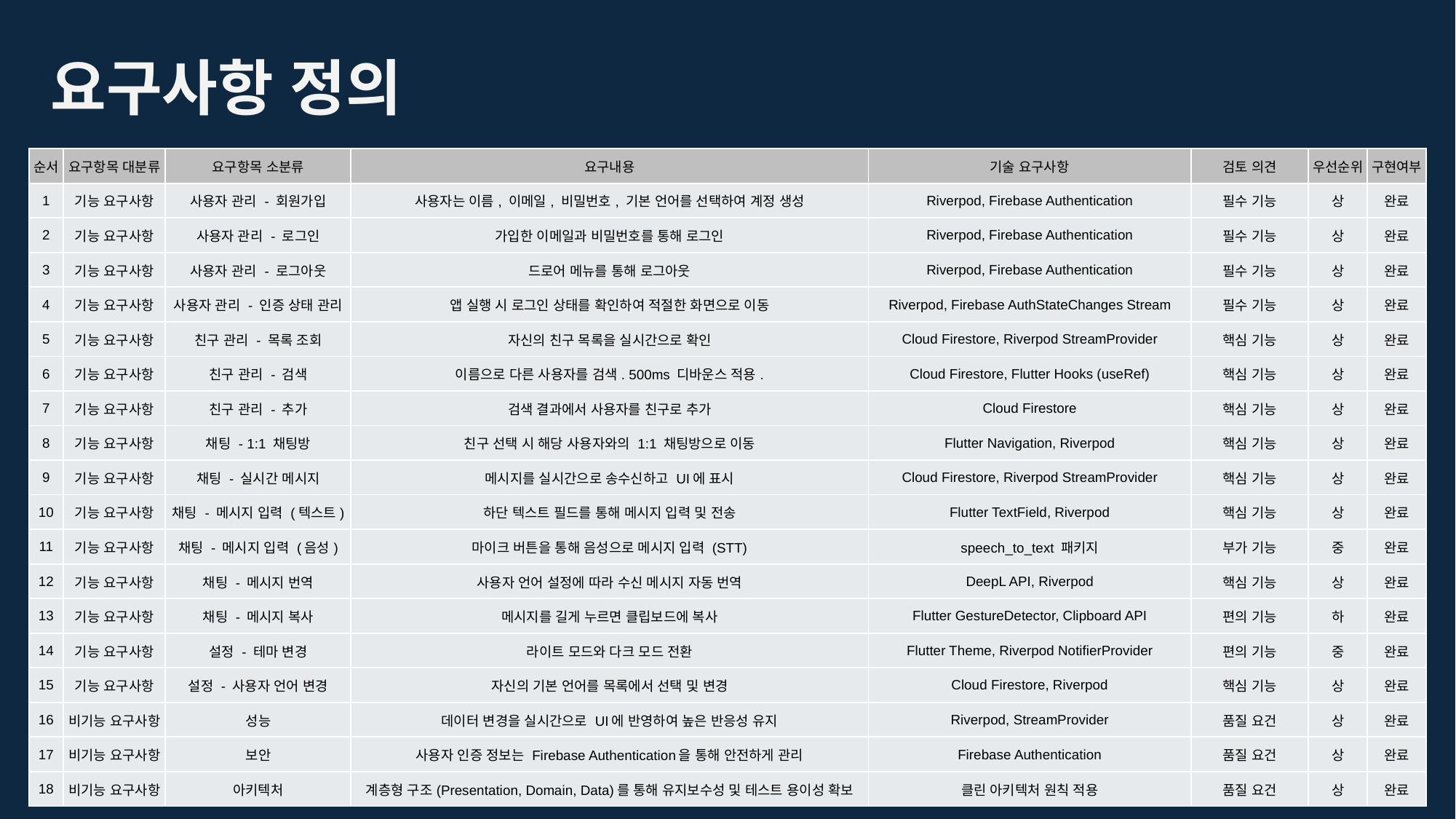

요구사항 정의
| 순서 | 요구항목 대분류 | 요구항목 소분류 | 요구내용 | 기술 요구사항 | 검토 의견 | 우선순위 | 구현여부 |
| --- | --- | --- | --- | --- | --- | --- | --- |
| 1 | 기능 요구사항 | 사용자 관리 - 회원가입 | 사용자는 이름, 이메일, 비밀번호, 기본 언어를 선택하여 계정 생성 | Riverpod, Firebase Authentication | 필수 기능 | 상 | 완료 |
| 2 | 기능 요구사항 | 사용자 관리 - 로그인 | 가입한 이메일과 비밀번호를 통해 로그인 | Riverpod, Firebase Authentication | 필수 기능 | 상 | 완료 |
| 3 | 기능 요구사항 | 사용자 관리 - 로그아웃 | 드로어 메뉴를 통해 로그아웃 | Riverpod, Firebase Authentication | 필수 기능 | 상 | 완료 |
| 4 | 기능 요구사항 | 사용자 관리 - 인증 상태 관리 | 앱 실행 시 로그인 상태를 확인하여 적절한 화면으로 이동 | Riverpod, Firebase AuthStateChanges Stream | 필수 기능 | 상 | 완료 |
| 5 | 기능 요구사항 | 친구 관리 - 목록 조회 | 자신의 친구 목록을 실시간으로 확인 | Cloud Firestore, Riverpod StreamProvider | 핵심 기능 | 상 | 완료 |
| 6 | 기능 요구사항 | 친구 관리 - 검색 | 이름으로 다른 사용자를 검색. 500ms 디바운스 적용. | Cloud Firestore, Flutter Hooks (useRef) | 핵심 기능 | 상 | 완료 |
| 7 | 기능 요구사항 | 친구 관리 - 추가 | 검색 결과에서 사용자를 친구로 추가 | Cloud Firestore | 핵심 기능 | 상 | 완료 |
| 8 | 기능 요구사항 | 채팅 - 1:1 채팅방 | 친구 선택 시 해당 사용자와의 1:1 채팅방으로 이동 | Flutter Navigation, Riverpod | 핵심 기능 | 상 | 완료 |
| 9 | 기능 요구사항 | 채팅 - 실시간 메시지 | 메시지를 실시간으로 송수신하고 UI에 표시 | Cloud Firestore, Riverpod StreamProvider | 핵심 기능 | 상 | 완료 |
| 10 | 기능 요구사항 | 채팅 - 메시지 입력 (텍스트) | 하단 텍스트 필드를 통해 메시지 입력 및 전송 | Flutter TextField, Riverpod | 핵심 기능 | 상 | 완료 |
| 11 | 기능 요구사항 | 채팅 - 메시지 입력 (음성) | 마이크 버튼을 통해 음성으로 메시지 입력 (STT) | speech\_to\_text 패키지 | 부가 기능 | 중 | 완료 |
| 12 | 기능 요구사항 | 채팅 - 메시지 번역 | 사용자 언어 설정에 따라 수신 메시지 자동 번역 | DeepL API, Riverpod | 핵심 기능 | 상 | 완료 |
| 13 | 기능 요구사항 | 채팅 - 메시지 복사 | 메시지를 길게 누르면 클립보드에 복사 | Flutter GestureDetector, Clipboard API | 편의 기능 | 하 | 완료 |
| 14 | 기능 요구사항 | 설정 - 테마 변경 | 라이트 모드와 다크 모드 전환 | Flutter Theme, Riverpod NotifierProvider | 편의 기능 | 중 | 완료 |
| 15 | 기능 요구사항 | 설정 - 사용자 언어 변경 | 자신의 기본 언어를 목록에서 선택 및 변경 | Cloud Firestore, Riverpod | 핵심 기능 | 상 | 완료 |
| 16 | 비기능 요구사항 | 성능 | 데이터 변경을 실시간으로 UI에 반영하여 높은 반응성 유지 | Riverpod, StreamProvider | 품질 요건 | 상 | 완료 |
| 17 | 비기능 요구사항 | 보안 | 사용자 인증 정보는 Firebase Authentication을 통해 안전하게 관리 | Firebase Authentication | 품질 요건 | 상 | 완료 |
| 18 | 비기능 요구사항 | 아키텍처 | 계층형 구조(Presentation, Domain, Data)를 통해 유지보수성 및 테스트 용이성 확보 | 클린 아키텍처 원칙 적용 | 품질 요건 | 상 | 완료 |